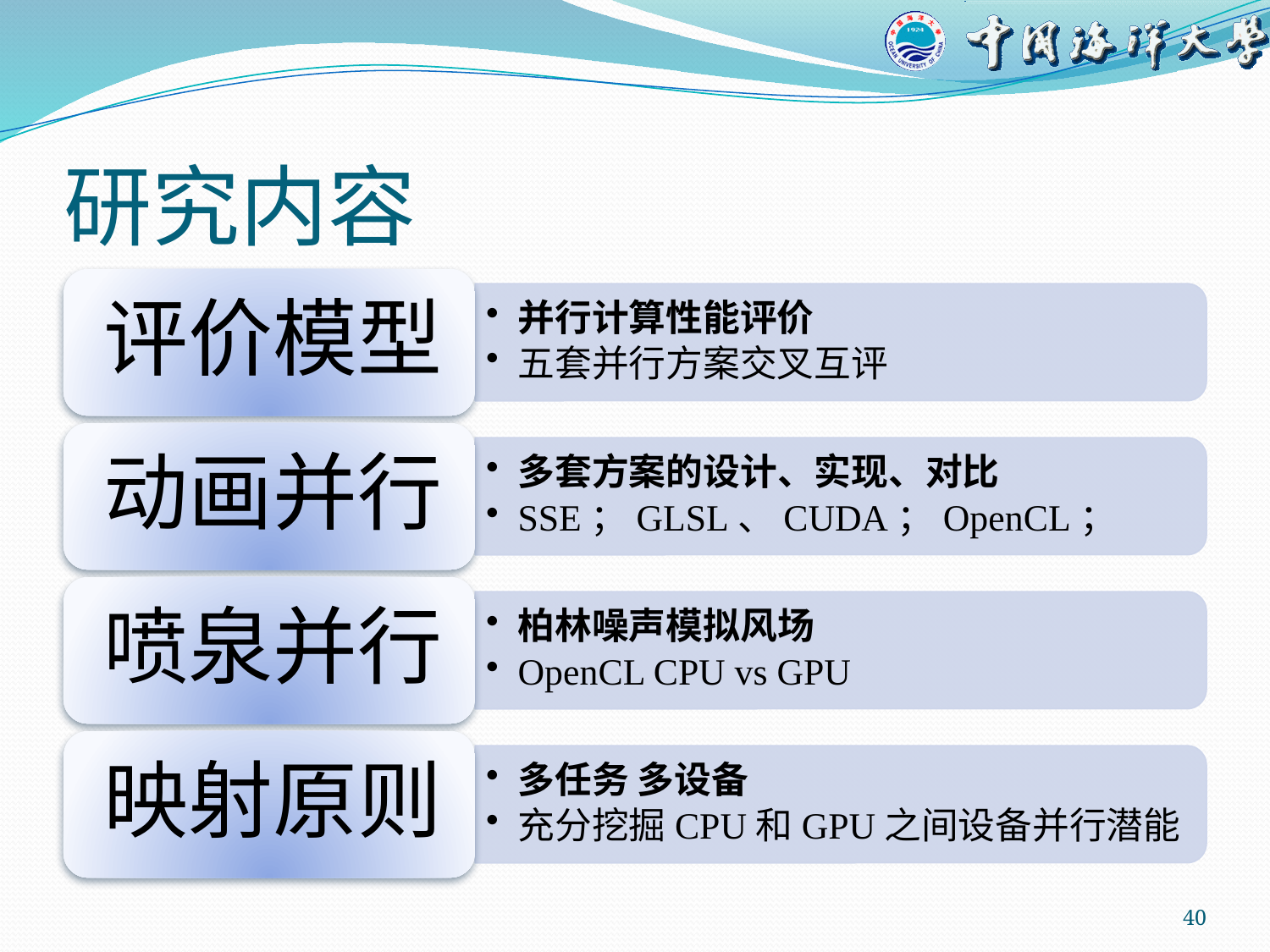

# 研究内容
并行计算性能评价
五套并行方案交叉互评
评价模型
多套方案的设计、实现、对比
SSE；GLSL、CUDA；OpenCL；
动画并行
柏林噪声模拟风场
OpenCL CPU vs GPU
喷泉并行
多任务 多设备
充分挖掘CPU和GPU之间设备并行潜能
映射原则
40